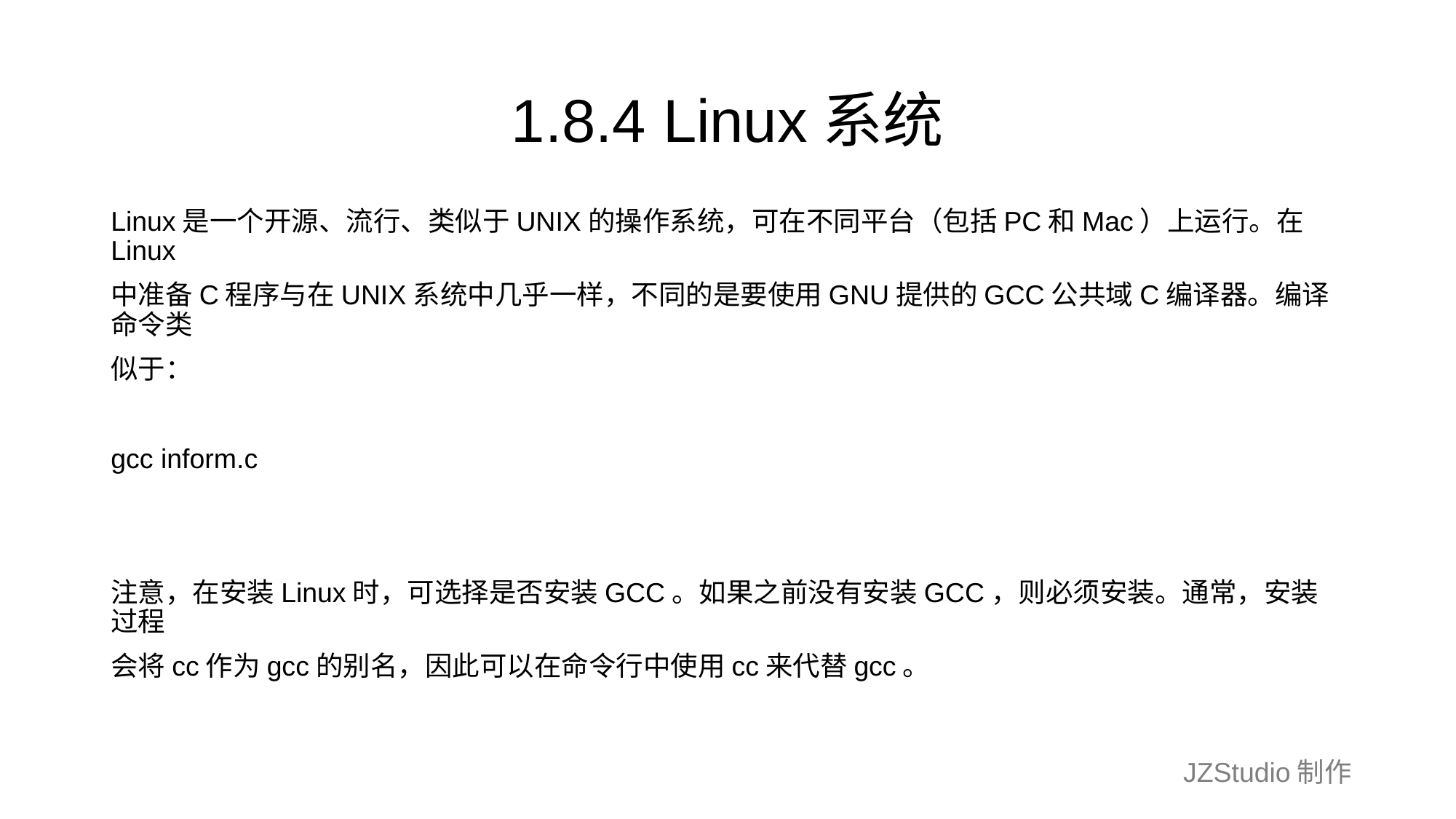

# 1.8.4 Linux系统
Linux是一个开源、流行、类似于UNIX的操作系统，可在不同平台（包括PC和Mac）上运行。在Linux
中准备C程序与在UNIX系统中几乎一样，不同的是要使用GNU提供的GCC公共域C编译器。编译命令类
似于：

gcc inform.c

注意，在安装Linux时，可选择是否安装GCC。如果之前没有安装GCC，则必须安装。通常，安装过程
会将cc作为gcc的别名，因此可以在命令行中使用cc来代替gcc。